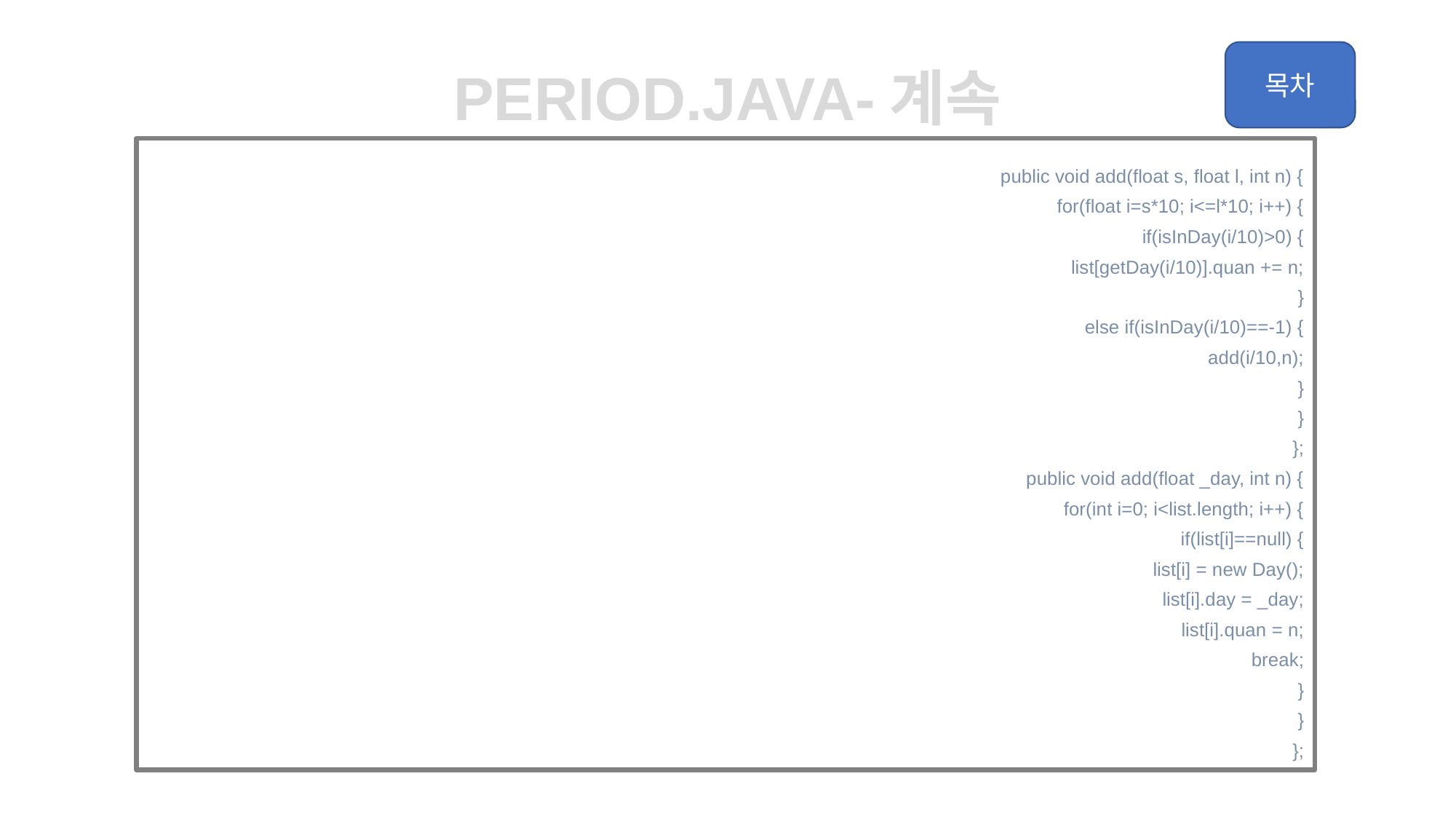

Period.java-계속

	public void add(float s, float l, int n) {
		for(float i=s*10; i<=l*10; i++) {
			if(isInDay(i/10)>0) {
			list[getDay(i/10)].quan += n;
			}
			else if(isInDay(i/10)==-1) {
				add(i/10,n);
			}
		}
	};
	public void add(float _day, int n) {
		for(int i=0; i<list.length; i++) {
			if(list[i]==null) {
				list[i] = new Day();
				list[i].day = _day;
				list[i].quan = n;
				break;
			}
		}
	};